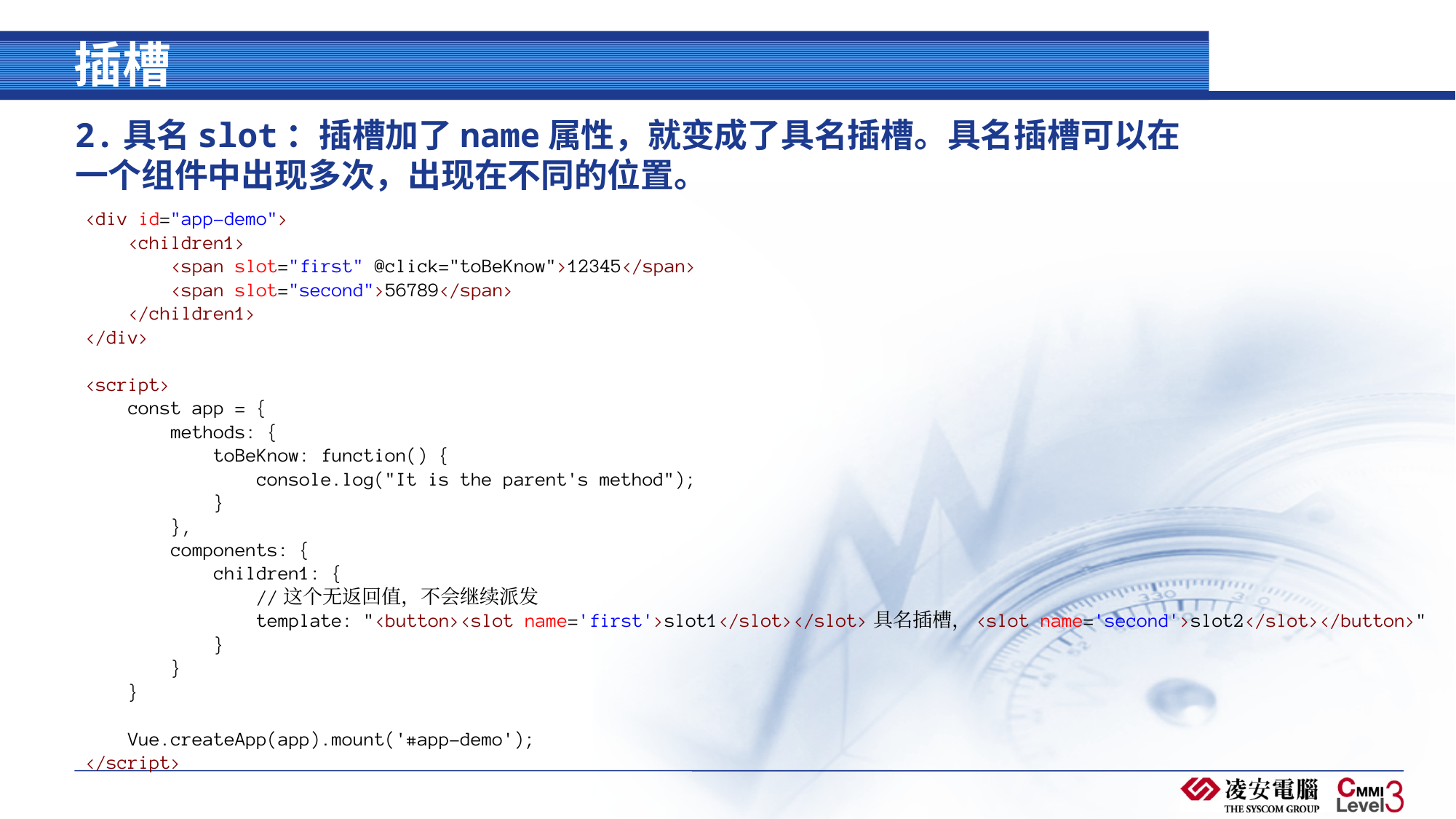

# 插槽
2.具名slot：插槽加了name属性，就变成了具名插槽。具名插槽可以在一个组件中出现多次，出现在不同的位置。
<div id="app-demo">
    <children1>
        <span slot="first" @click="toBeKnow">12345</span>
        <span slot="second">56789</span>
    </children1>
</div>
<script>
    const app = {
        methods: {
            toBeKnow: function() {
                console.log("It is the parent's method");
            }
        },
        components: {
            children1: {
                //这个无返回值，不会继续派发
                template: "<button><slot name='first'>slot1</slot></slot>具名插槽，<slot name='second'>slot2</slot></button>"
            }
        }
    }
    Vue.createApp(app).mount('#app-demo');
</script>